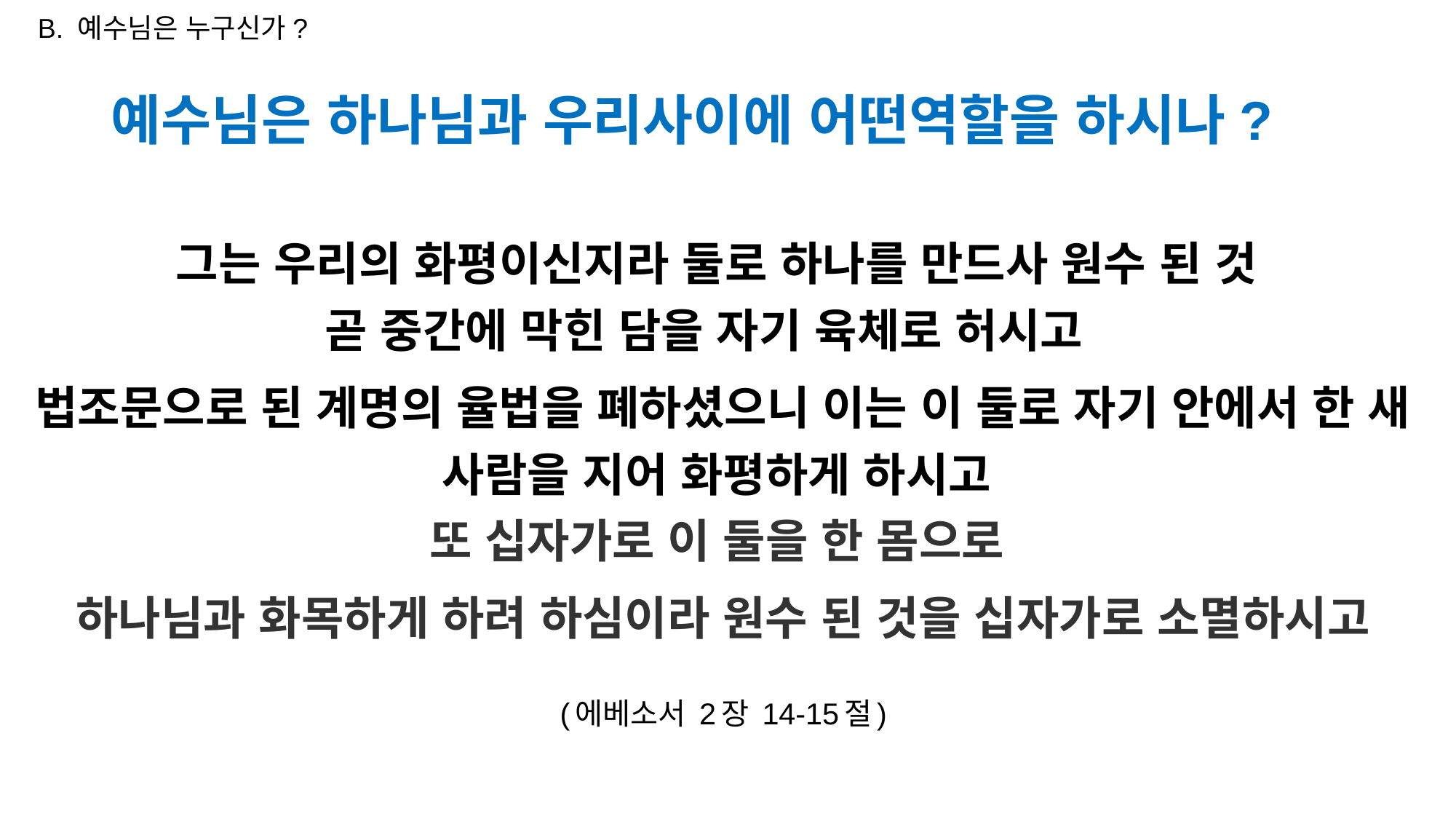

B. 예수님은 누구신가?
# 예수님은 하나님과 우리사이에 어떤역할을 하시나?
그는 우리의 화평이신지라 둘로 하나를 만드사 원수 된 것
곧 중간에 막힌 담을 자기 육체로 허시고
법조문으로 된 계명의 율법을 폐하셨으니 이는 이 둘로 자기 안에서 한 새 사람을 지어 화평하게 하시고
또 십자가로 이 둘을 한 몸으로
하나님과 화목하게 하려 하심이라 원수 된 것을 십자가로 소멸하시고

(에베소서 2장 14-15절)